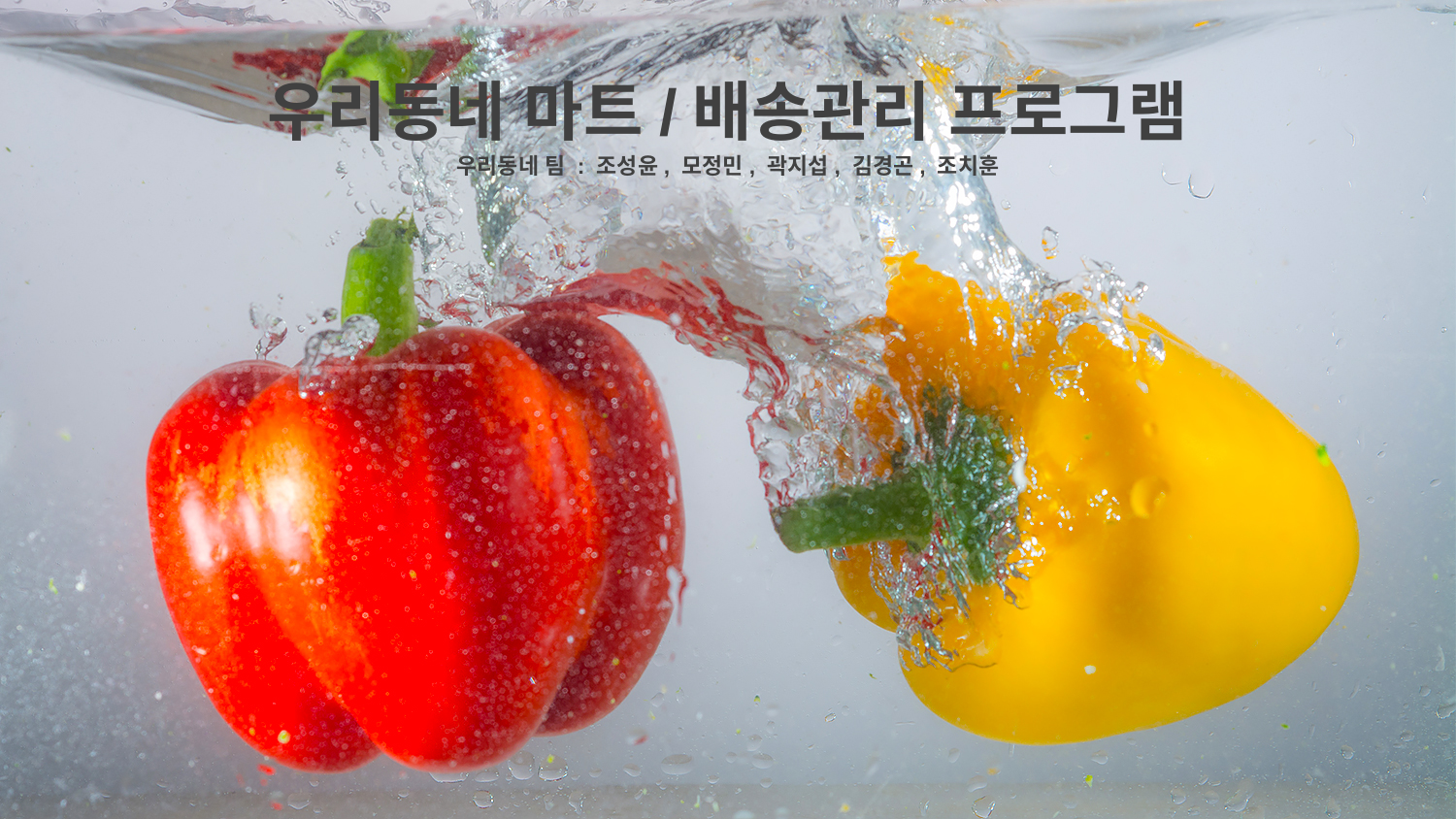

우리동네 마트/배송관리 프로그램
우리동네 팀 : 조성윤, 모정민, 곽지섭, 김경곤, 조치훈